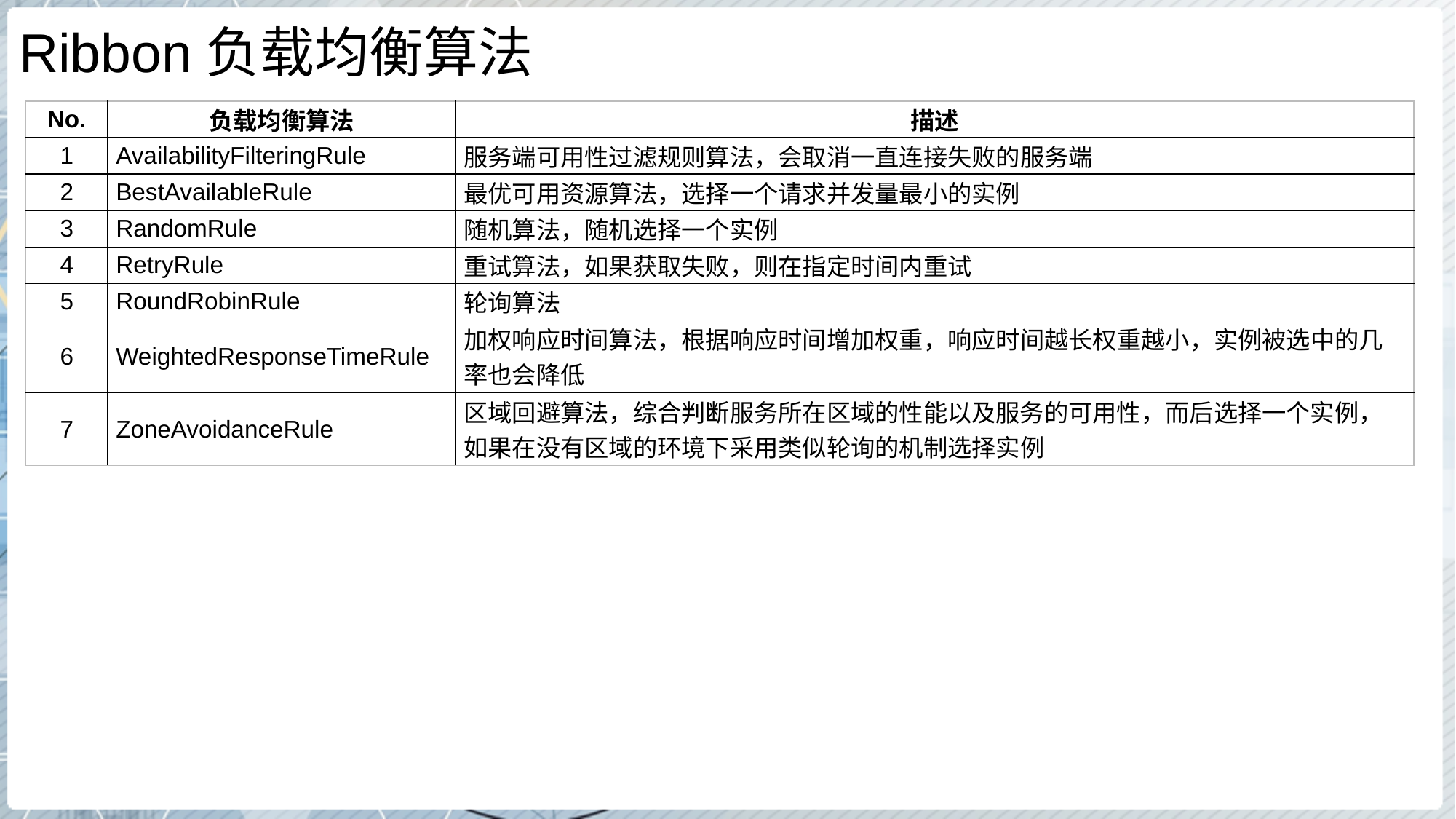

# Ribbon负载均衡算法
| No. | 负载均衡算法 | 描述 |
| --- | --- | --- |
| 1 | AvailabilityFilteringRule | 服务端可用性过滤规则算法，会取消一直连接失败的服务端 |
| 2 | BestAvailableRule | 最优可用资源算法，选择一个请求并发量最小的实例 |
| 3 | RandomRule | 随机算法，随机选择一个实例 |
| 4 | RetryRule | 重试算法，如果获取失败，则在指定时间内重试 |
| 5 | RoundRobinRule | 轮询算法 |
| 6 | WeightedResponseTimeRule | 加权响应时间算法，根据响应时间增加权重，响应时间越长权重越小，实例被选中的几率也会降低 |
| 7 | ZoneAvoidanceRule | 区域回避算法，综合判断服务所在区域的性能以及服务的可用性，而后选择一个实例，如果在没有区域的环境下采用类似轮询的机制选择实例 |